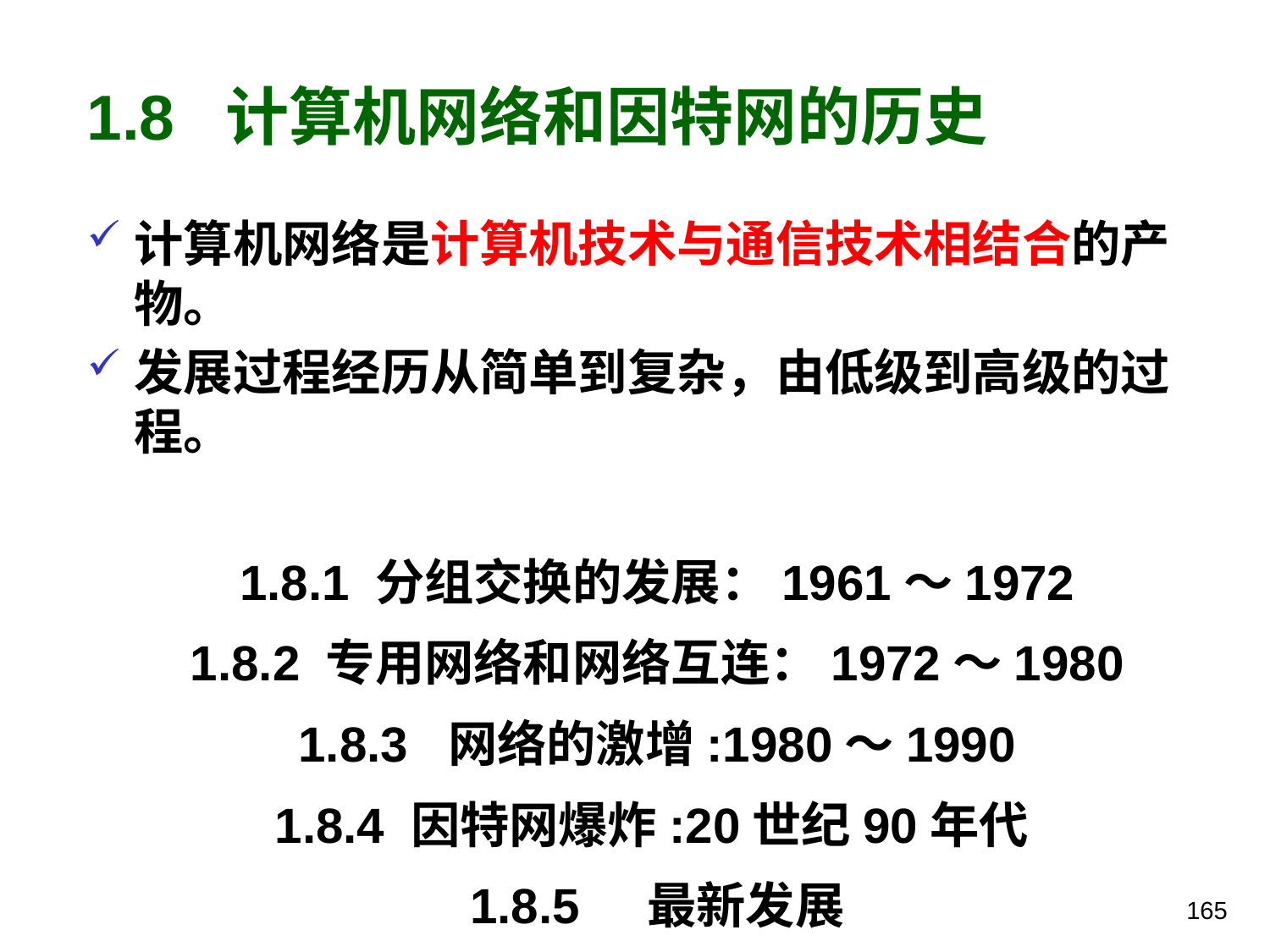

# 1.8  计算机网络和因特网的历史
计算机网络是计算机技术与通信技术相结合的产物。
发展过程经历从简单到复杂，由低级到高级的过程。

1.8.1 分组交换的发展：1961～1972
1.8.2 专用网络和网络互连：1972～1980
1.8.3  网络的激增:1980～1990
1.8.4 因特网爆炸:20世纪90年代
1.8.5    最新发展
1. 8.6 计算机网络在我国的发展
165